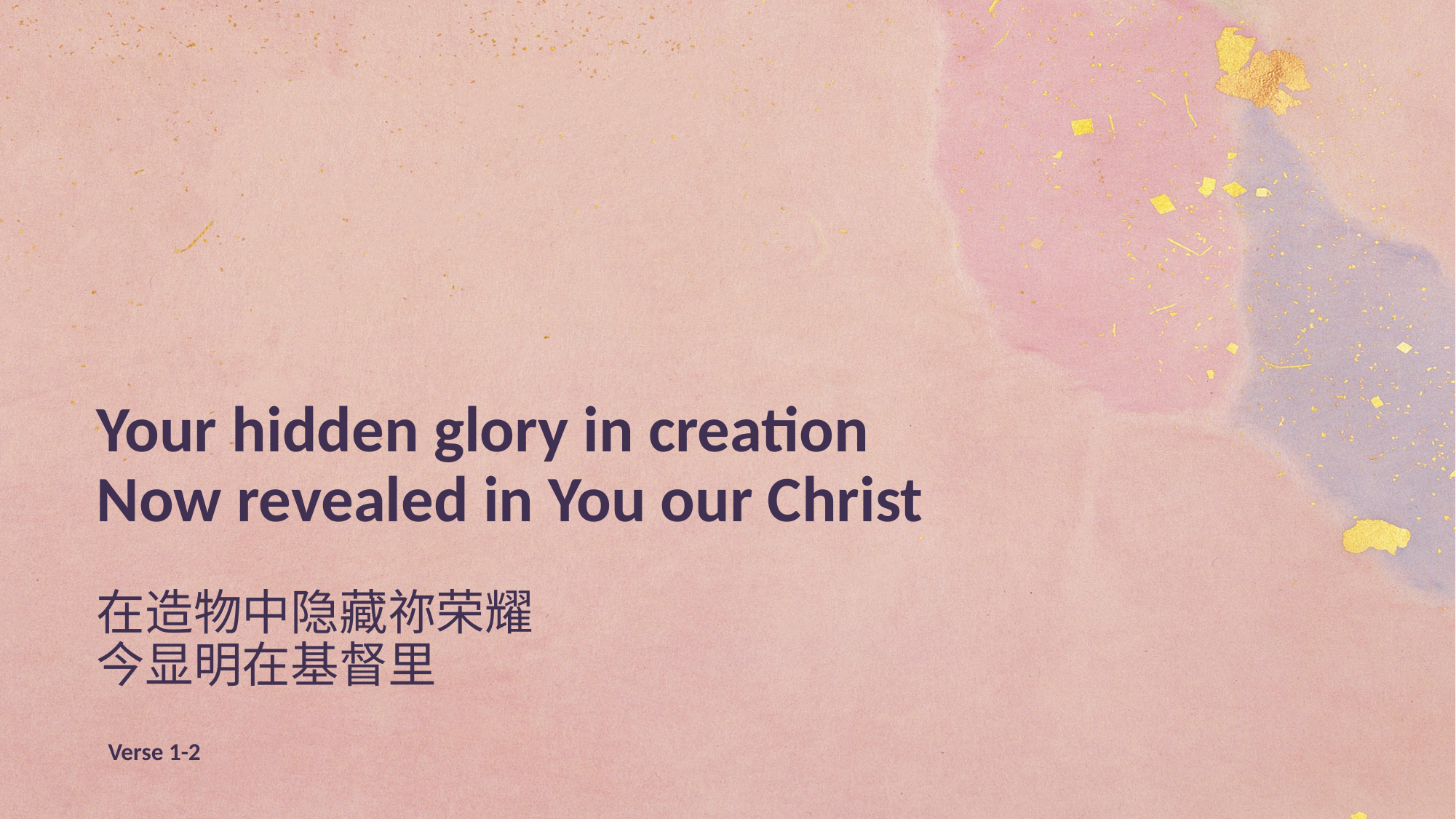

Your hidden glory in creation
Now revealed in You our Christ

在造物中隐藏祢荣耀
今显明在基督里
Verse 1-2